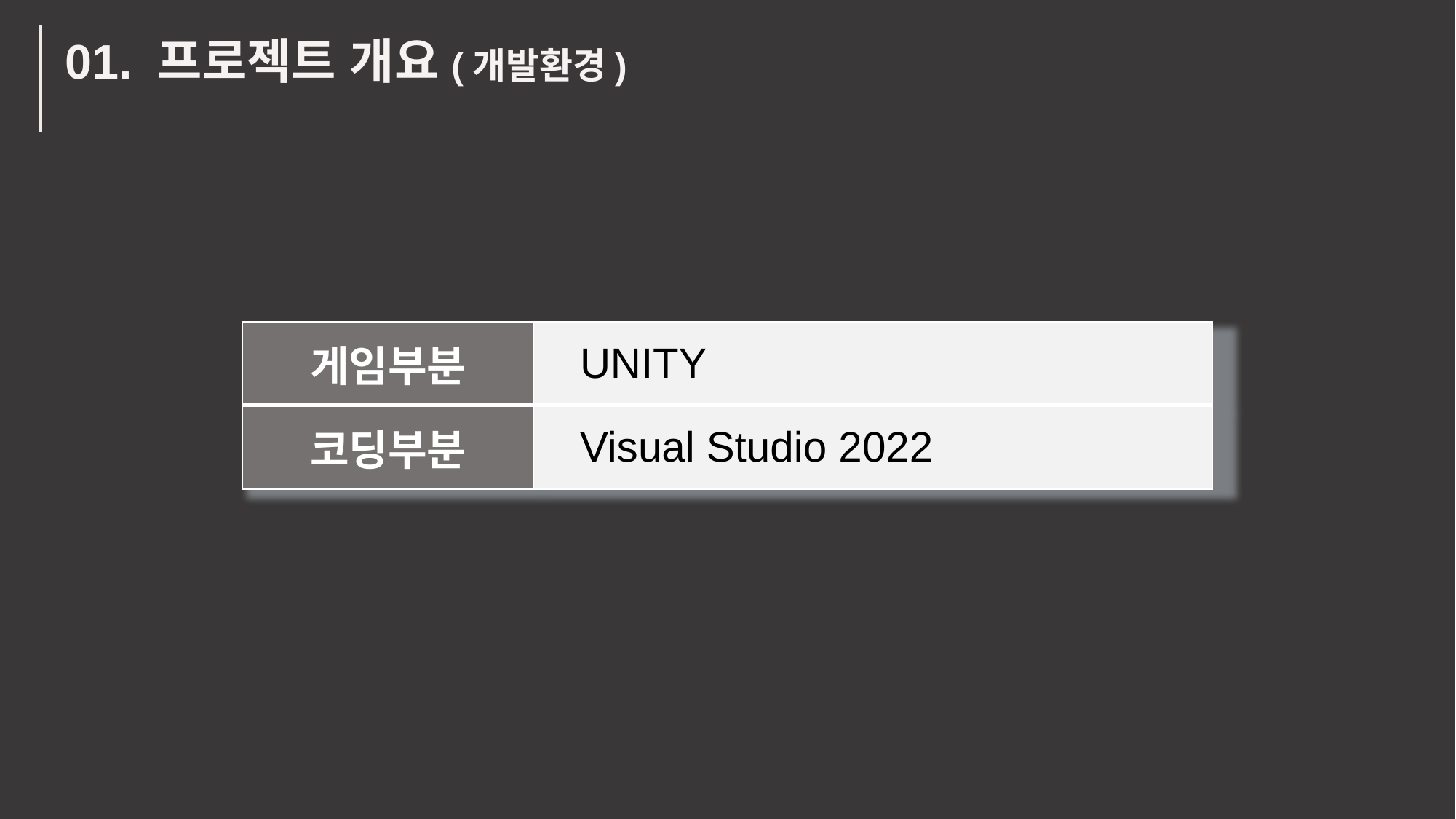

01. 프로젝트 개요(개발환경)
| 게임부분 | UNITY |
| --- | --- |
| 코딩부분 | Visual Studio 2022 |